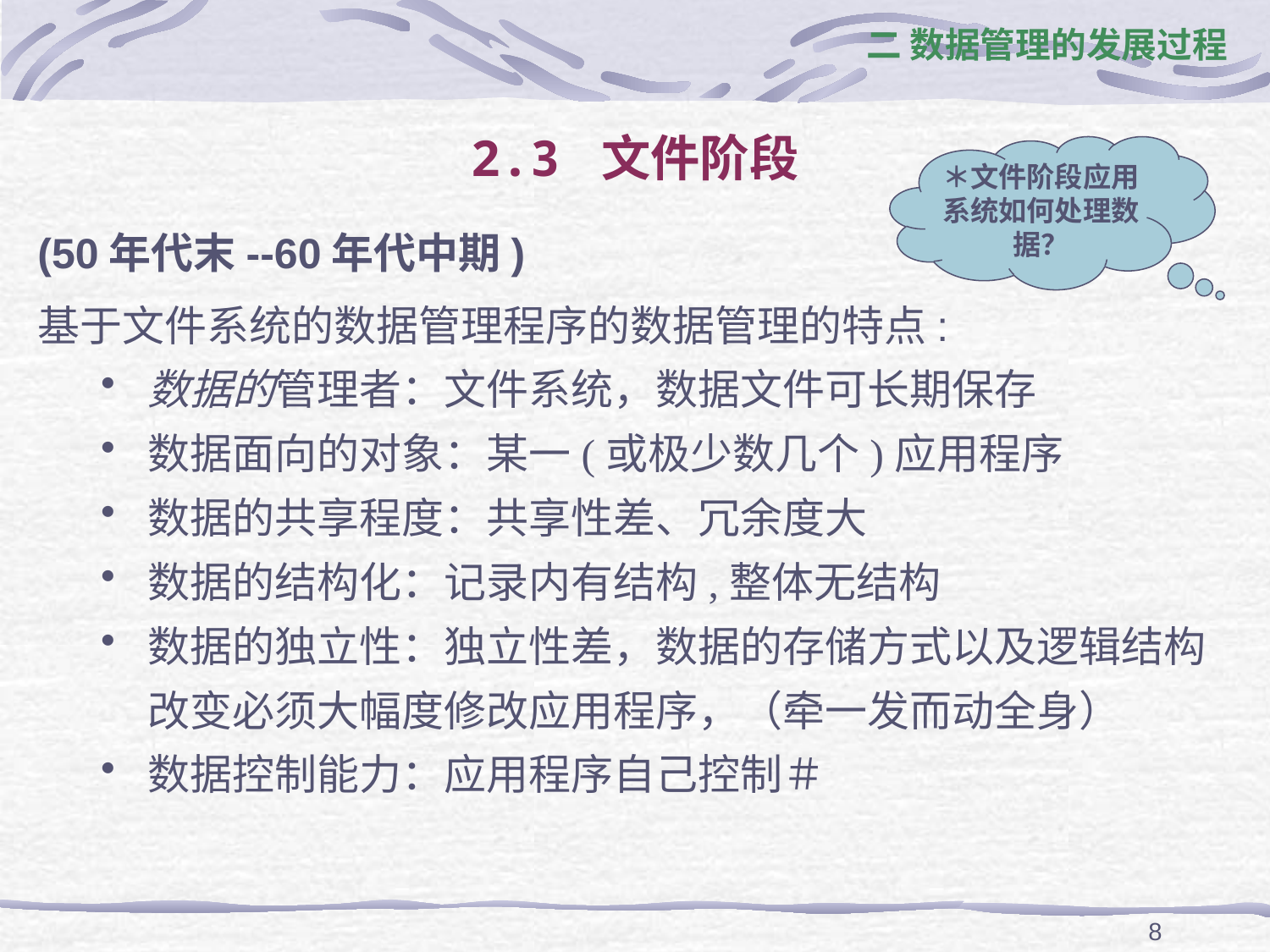

二 数据管理的发展过程
# 2.3 文件阶段
＊文件阶段应用系统如何处理数据？
(50年代末--60年代中期)
基于文件系统的数据管理程序的数据管理的特点:
数据的管理者：文件系统，数据文件可长期保存
数据面向的对象：某一(或极少数几个)应用程序
数据的共享程度：共享性差、冗余度大
数据的结构化：记录内有结构,整体无结构
数据的独立性：独立性差，数据的存储方式以及逻辑结构改变必须大幅度修改应用程序，（牵一发而动全身）
数据控制能力：应用程序自己控制＃

8